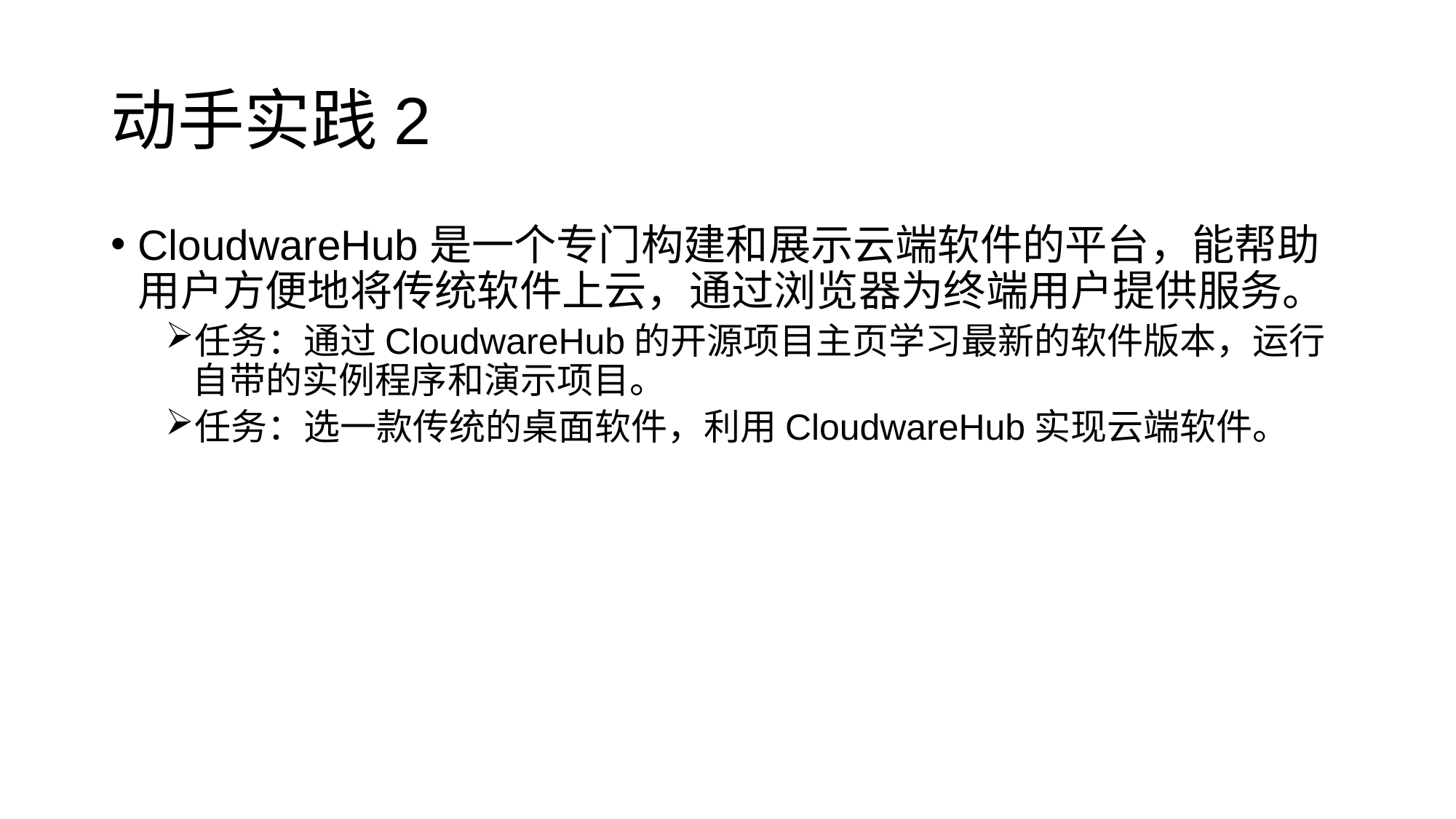

# 动手实践2
CloudwareHub是一个专门构建和展示云端软件的平台，能帮助用户方便地将传统软件上云，通过浏览器为终端用户提供服务。
任务：通过CloudwareHub的开源项目主页学习最新的软件版本，运行自带的实例程序和演示项目。
任务：选一款传统的桌面软件，利用CloudwareHub实现云端软件。